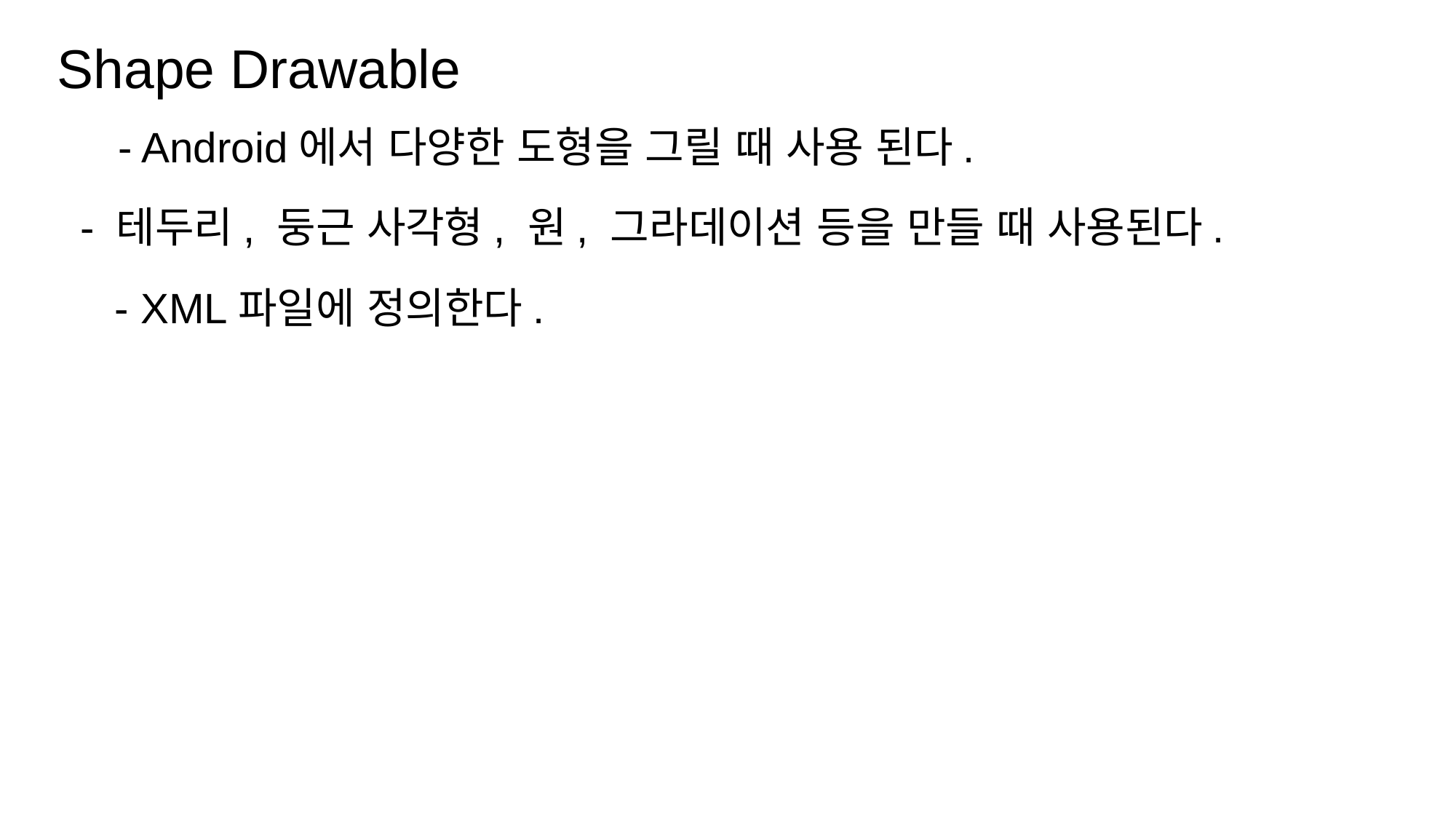

Shape Drawable
나눔스퀘어OTF ExtraBold
- Android에서 다양한 도형을 그릴 때 사용 된다.
나눔스퀘어OTF Bold
나눔스퀘어OTF
- 테두리, 둥근 사각형, 원, 그라데이션 등을 만들 때 사용된다.
- XML파일에 정의한다.
나눔스퀘어_ac ExtraBold
나눔스퀘어_ac Bold
나눔스퀘어_ac
나눔스퀘어 ExtraBold
나눔스퀘어 Bold
나눔스퀘어
실행 화면
XML
나눔스퀘어 Light
Kotlin